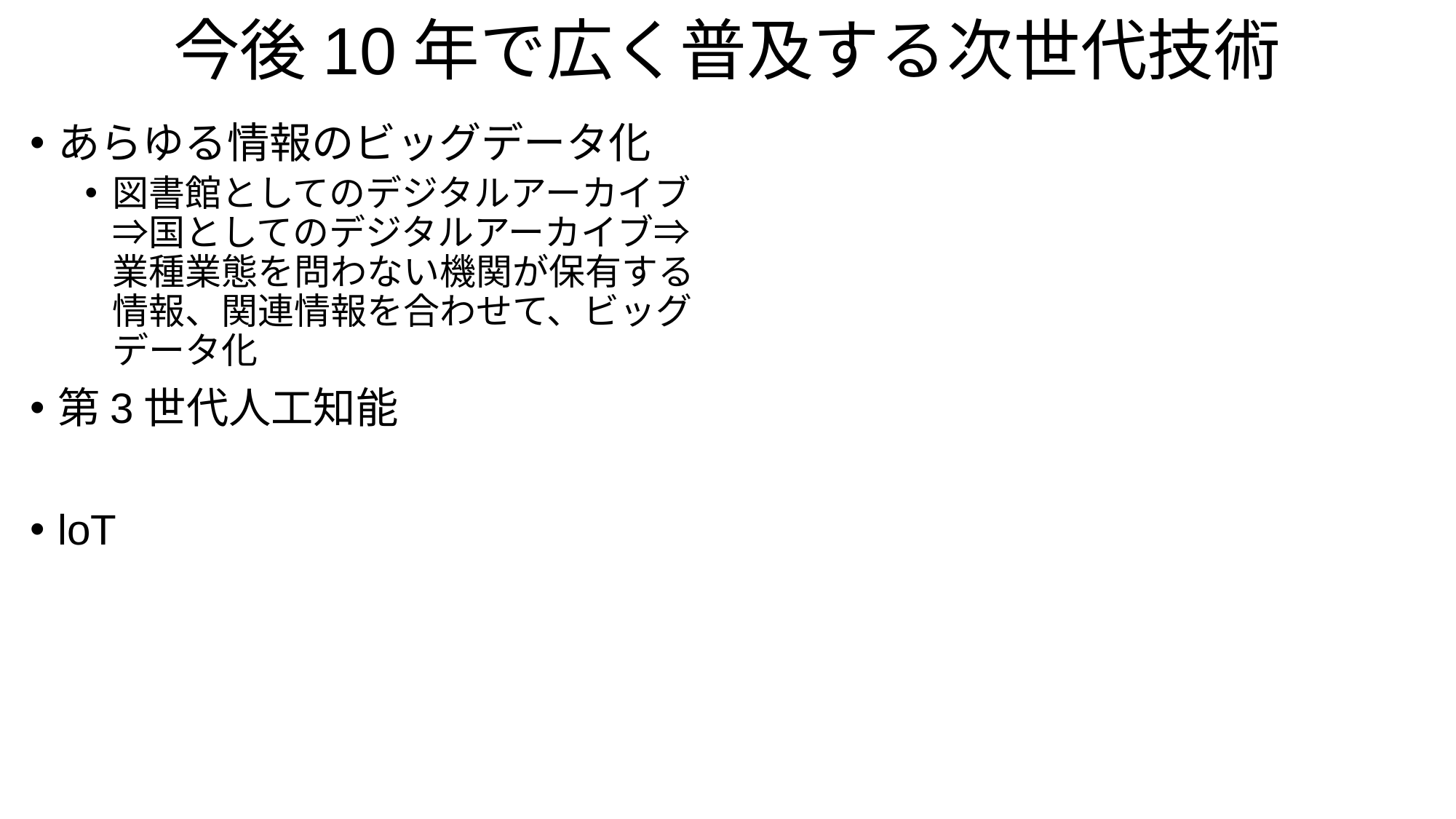

# 今後10年で広く普及する次世代技術
あらゆる情報のビッグデータ化
図書館としてのデジタルアーカイブ⇒国としてのデジタルアーカイブ⇒業種業態を問わない機関が保有する情報、関連情報を合わせて、ビッグデータ化
第3世代人工知能

loT